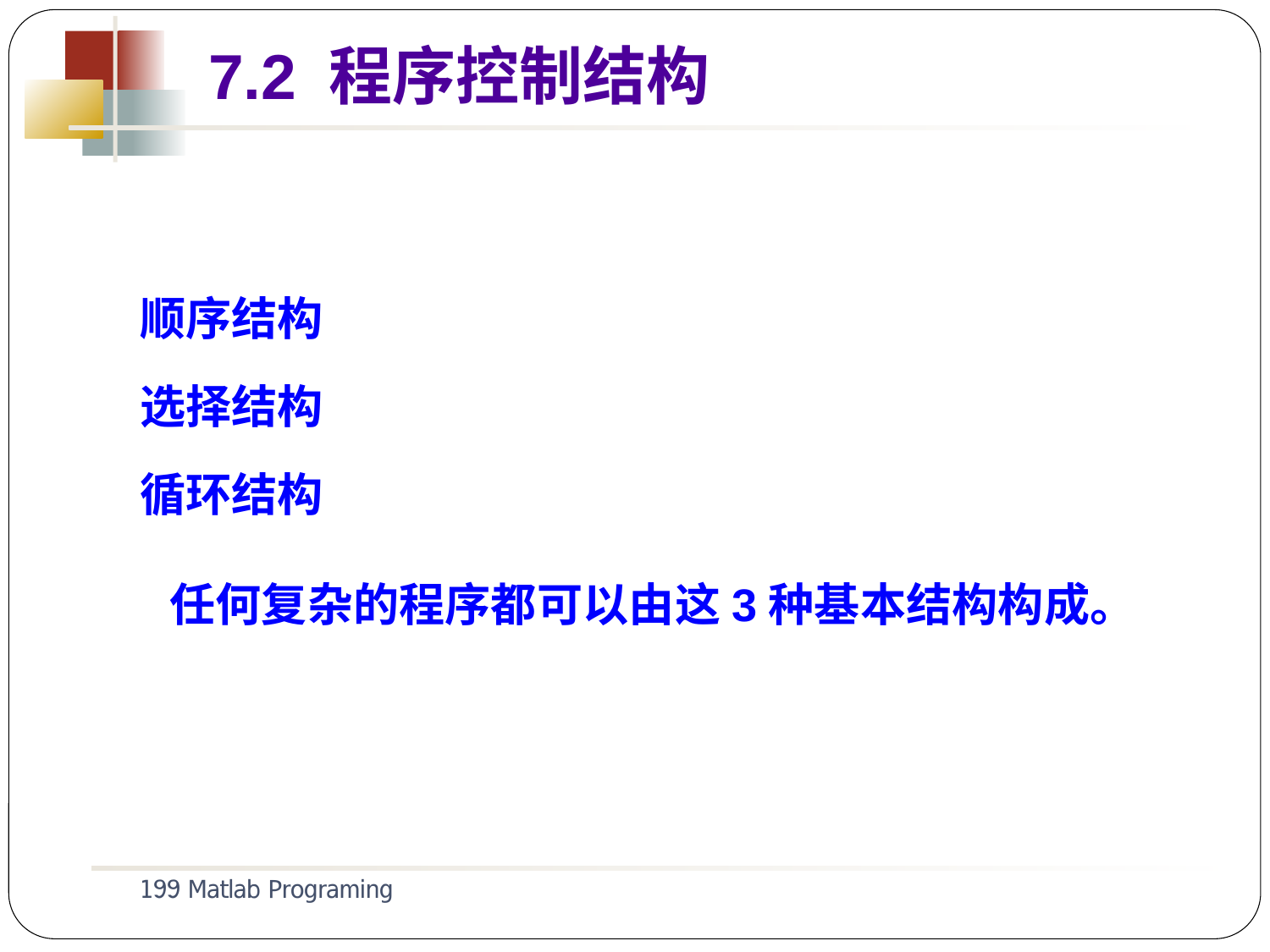

7.2 程序控制结构
顺序结构
选择结构
循环结构

  任何复杂的程序都可以由这3种基本结构构成。

199 Matlab Programing